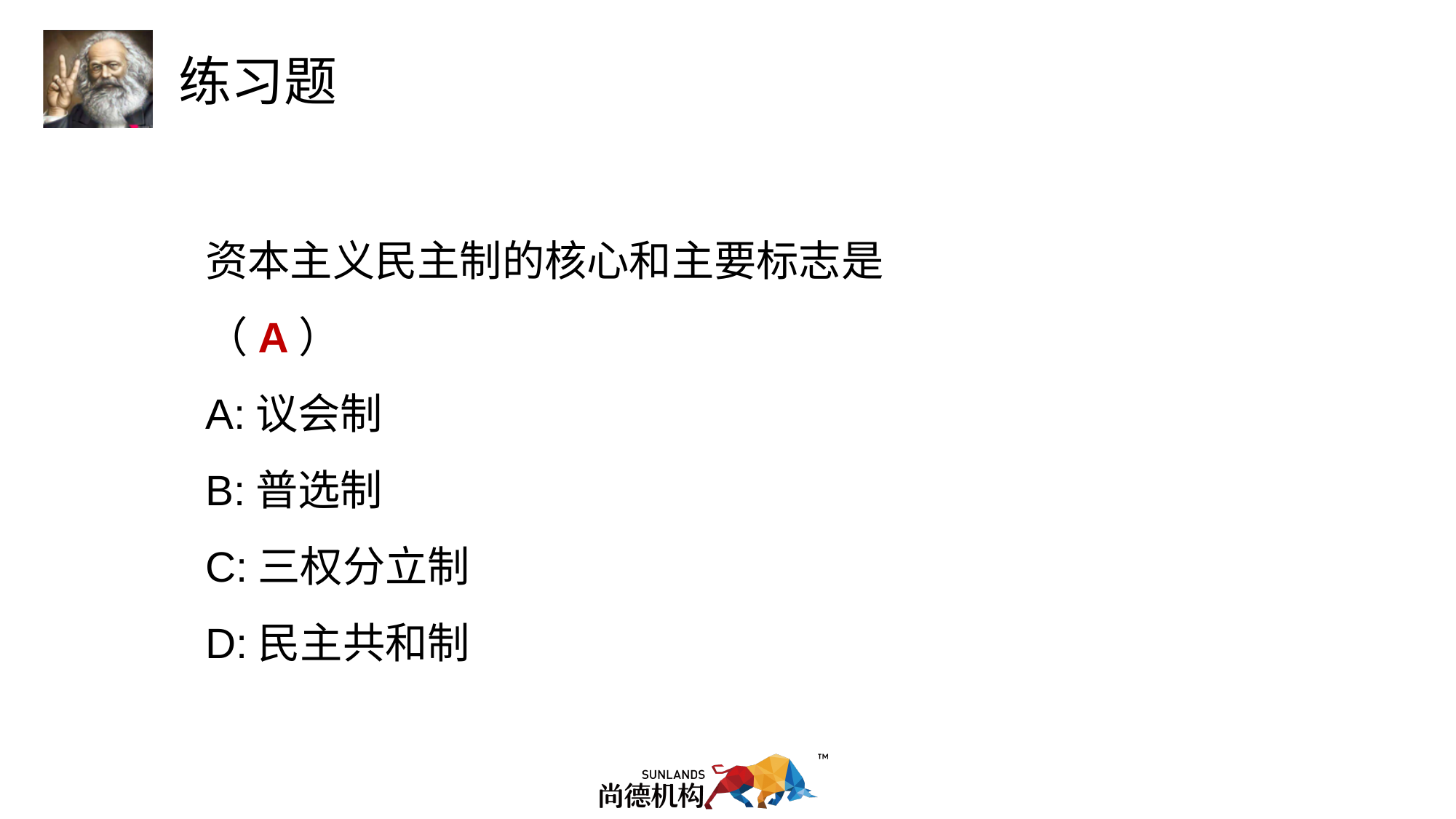

资本主义民主制的核心和主要标志是（A）
A:议会制
B:普选制
C:三权分立制
D:民主共和制